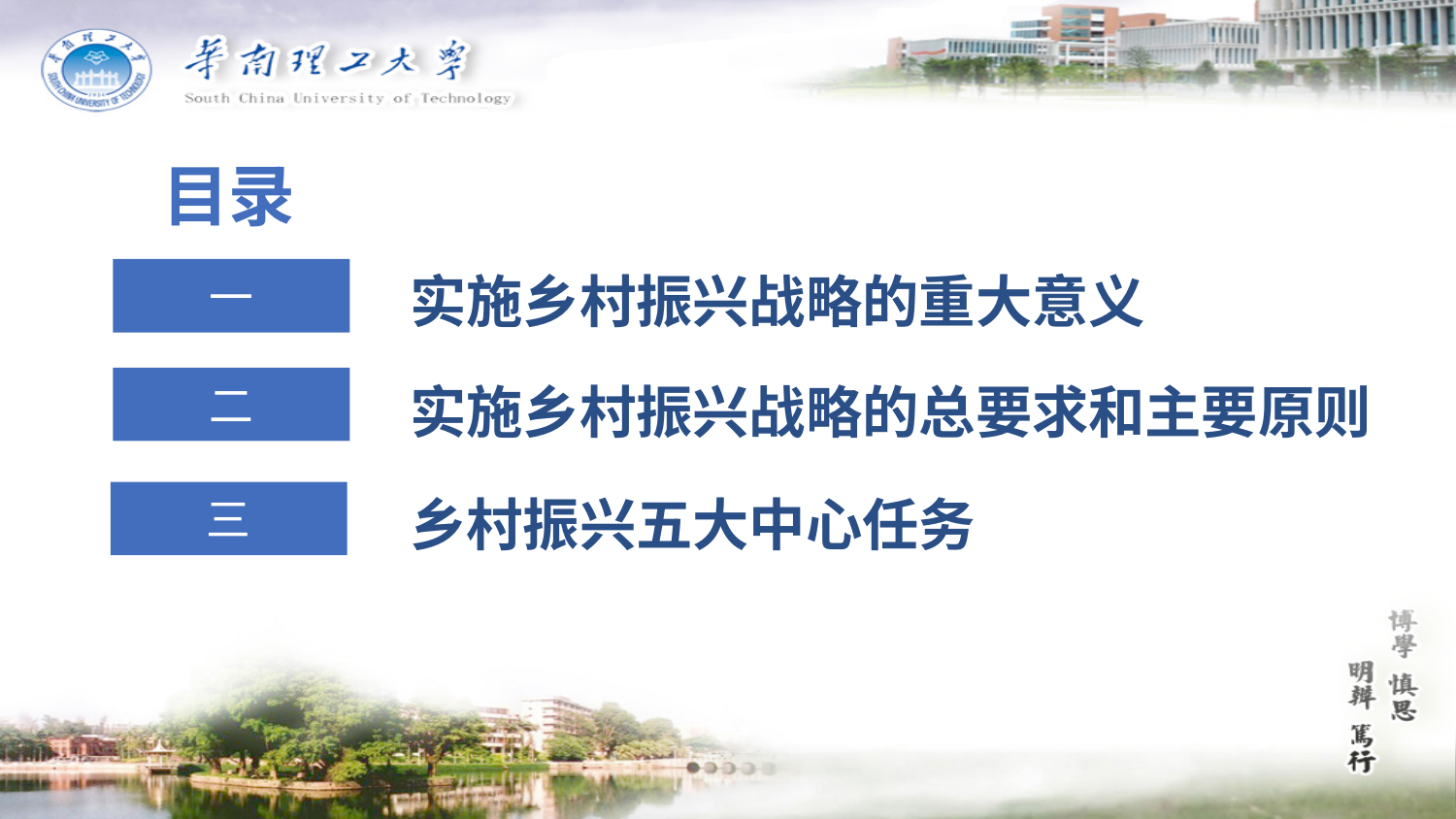

目录
一
实施乡村振兴战略的重大意义
二
实施乡村振兴战略的总要求和主要原则
乡村振兴五大中心任务
三